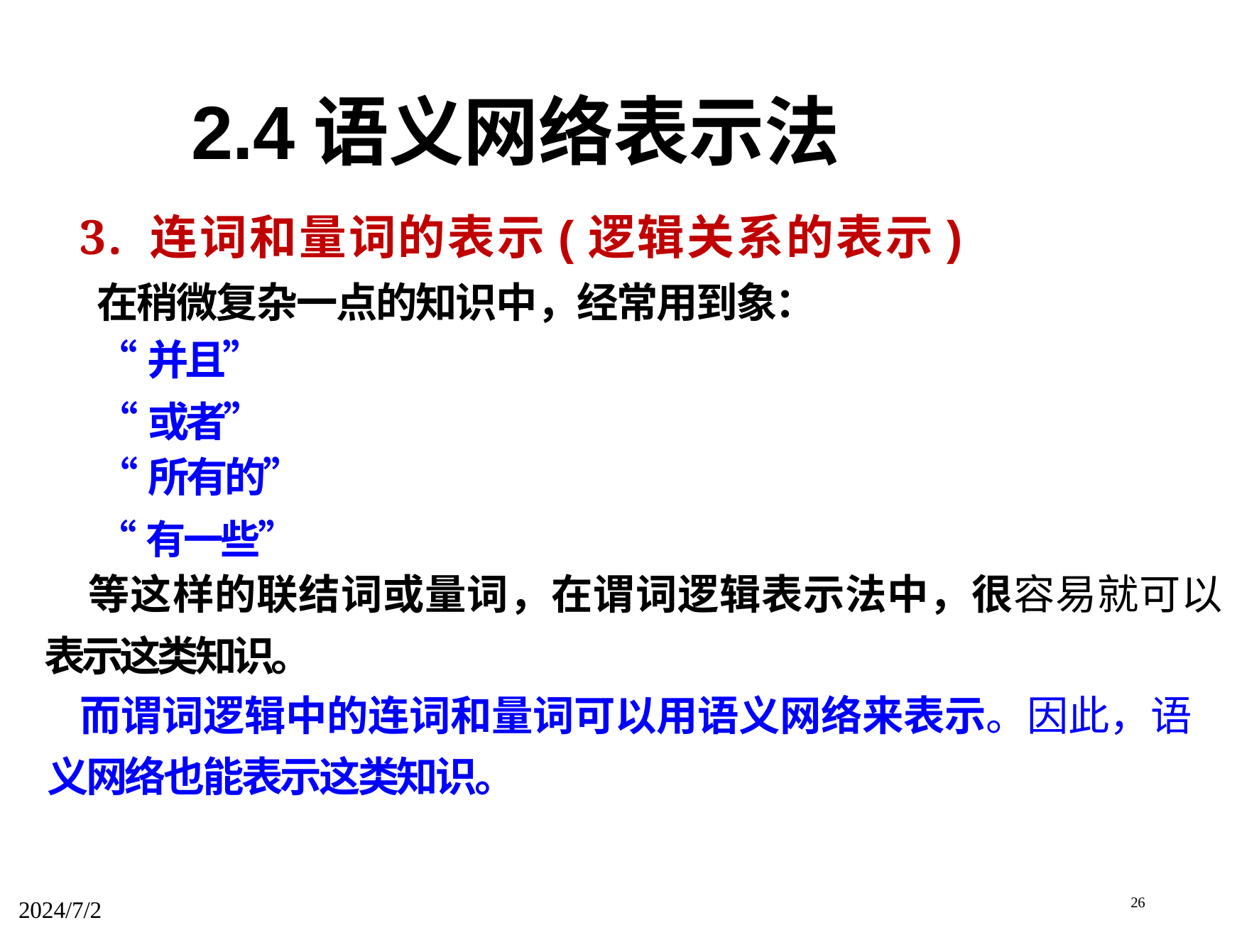

2.4语义网络表示法

3. 连词和量词的表示(逻辑关系的表示)
在稍微复杂一点的知识中，经常用到象：
“并且”
“或者”
“所有的”
“有一些”
等这样的联结词或量词，在谓词逻辑表示法中，很容易就可以
表示这类知识。
而谓词逻辑中的连词和量词可以用语义网络来表示。因此，语
义网络也能表示这类知识。

26

2024/7/2